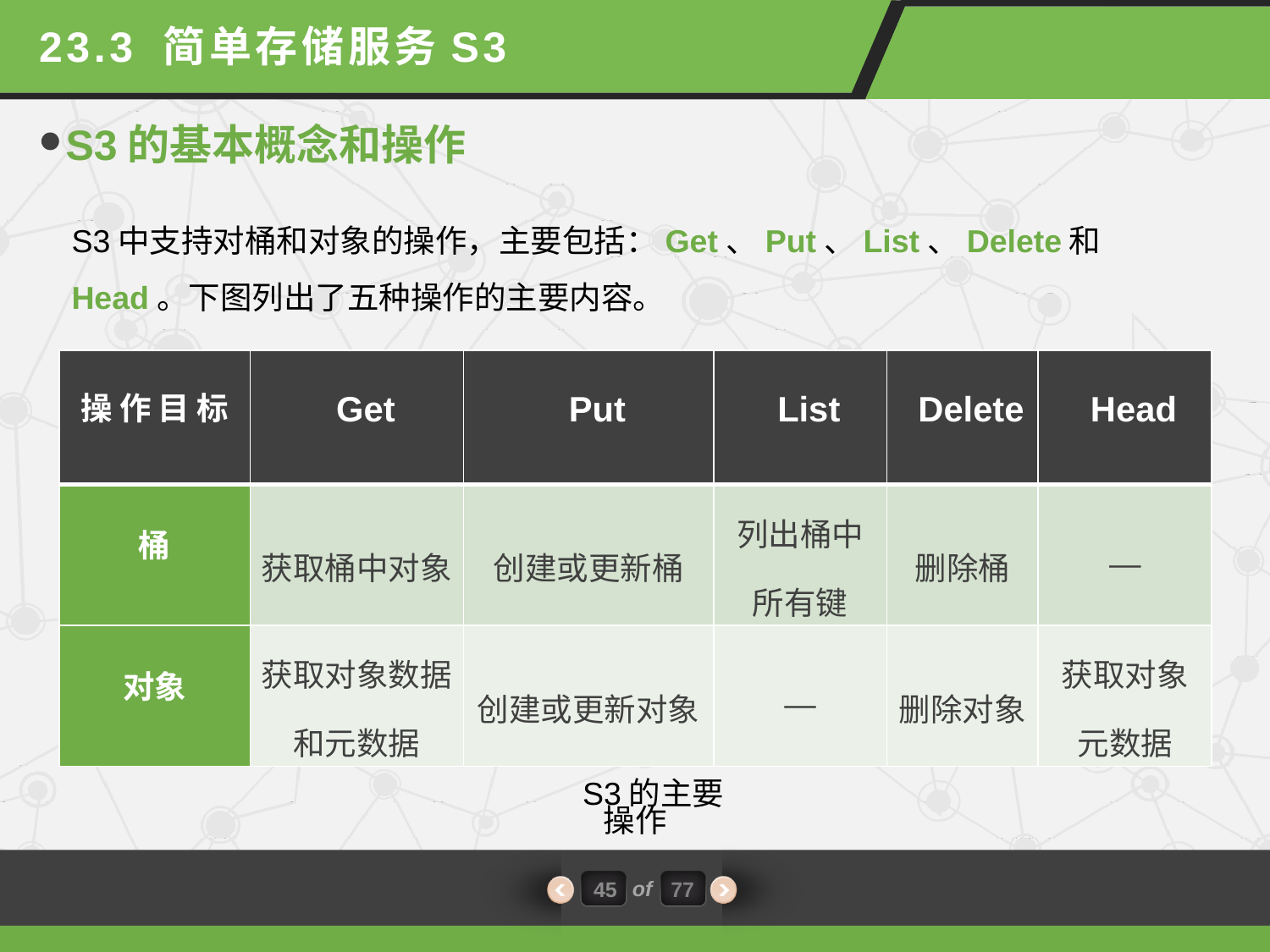

23.3 简单存储服务S3
S3的基本概念和操作

S3中支持对桶和对象的操作，主要包括：Get、Put、List、Delete和Head。下图列出了五种操作的主要内容。
| 操 作 目 标 | Get | Put | List | Delete | Head |
| --- | --- | --- | --- | --- | --- |
| 桶 | 获取桶中对象 | 创建或更新桶 | 列出桶中所有键 | 删除桶 | — |
| 对象 | 获取对象数据和元数据 | 创建或更新对象 | — | 删除对象 | 获取对象元数据 |
S3的主要操作
45